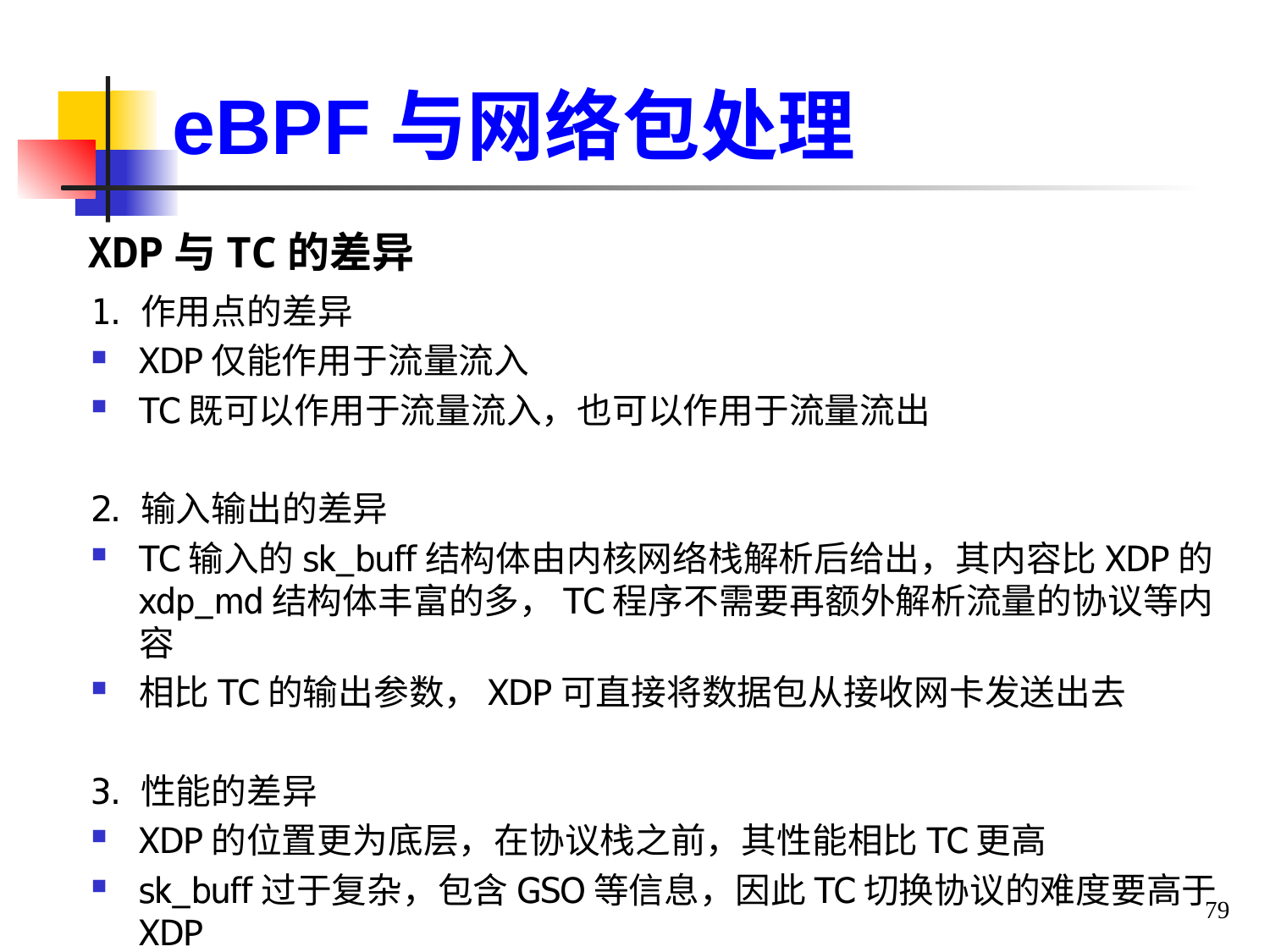

eBPF与网络包处理
XDP与TC的差异
1. 作用点的差异
XDP仅能作用于流量流入
TC既可以作用于流量流入，也可以作用于流量流出

2. 输入输出的差异
TC输入的sk_buff结构体由内核网络栈解析后给出，其内容比XDP的xdp_md结构体丰富的多，TC程序不需要再额外解析流量的协议等内容
相比TC的输出参数，XDP可直接将数据包从接收网卡发送出去

3. 性能的差异
XDP的位置更为底层，在协议栈之前，其性能相比TC更高
sk_buff过于复杂，包含GSO等信息，因此TC切换协议的难度要高于XDP
79